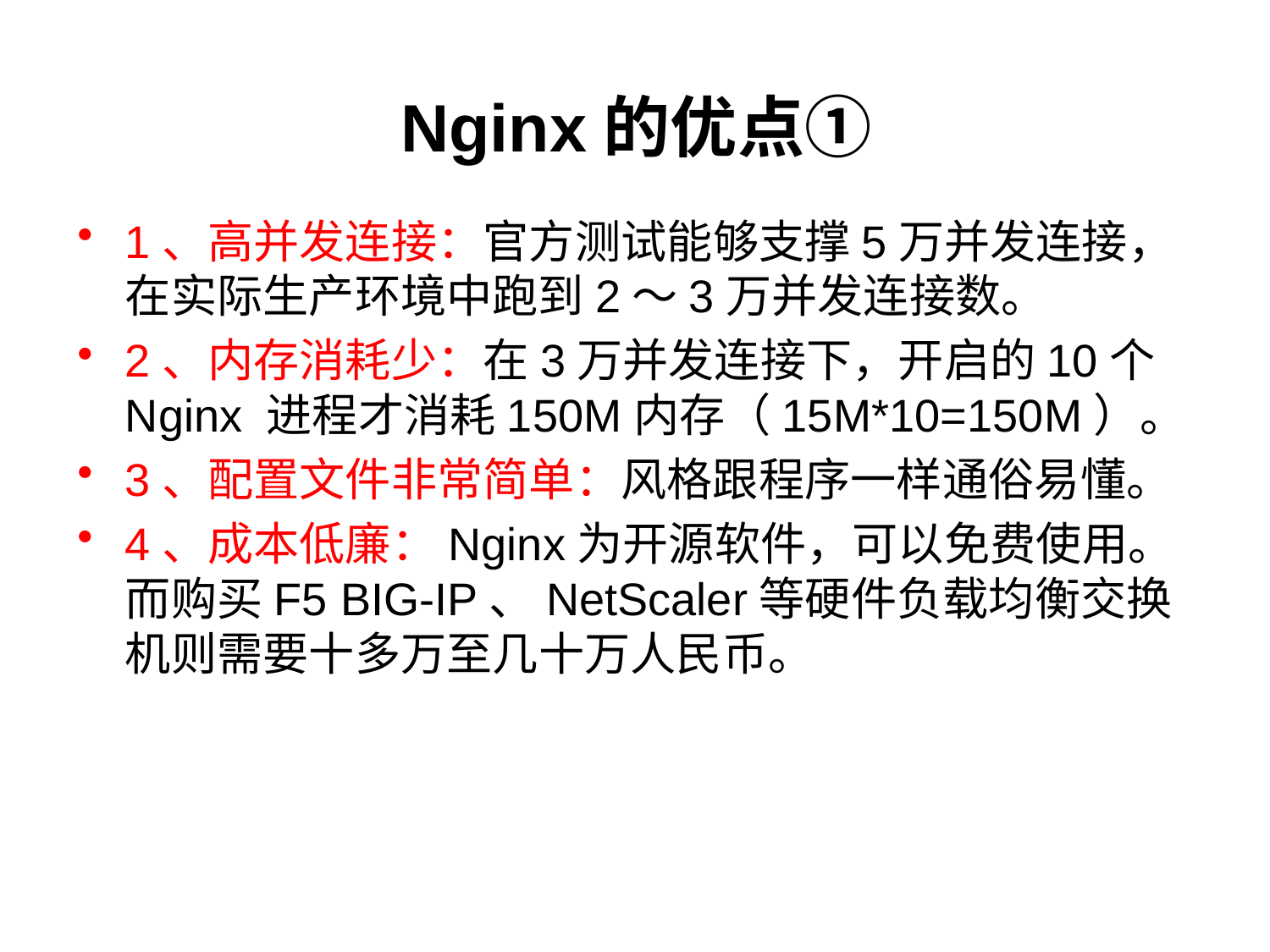

Nginx的优点①
1、高并发连接：官方测试能够支撑5万并发连接，在实际生产环境中跑到2～3万并发连接数。
2、内存消耗少：在3万并发连接下，开启的10个Nginx 进程才消耗150M内存（15M*10=150M）。
3、配置文件非常简单：风格跟程序一样通俗易懂。
4、成本低廉：Nginx为开源软件，可以免费使用。而购买F5 BIG-IP、NetScaler等硬件负载均衡交换机则需要十多万至几十万人民币。